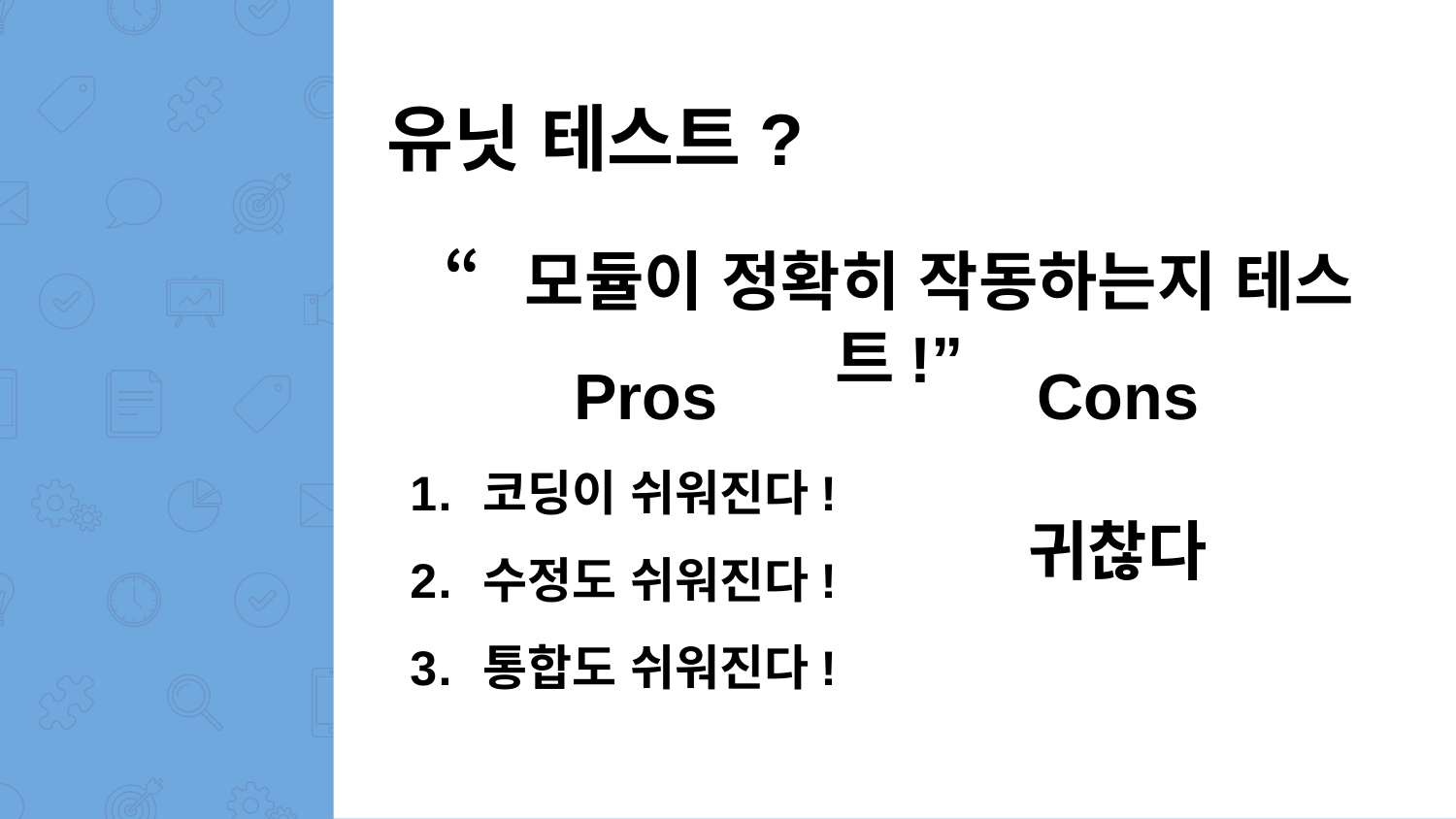

유닛 테스트?
“모듈이 정확히 작동하는지 테스트!”
Pros
코딩이 쉬워진다!
수정도 쉬워진다!
통합도 쉬워진다!
Cons

귀찮다